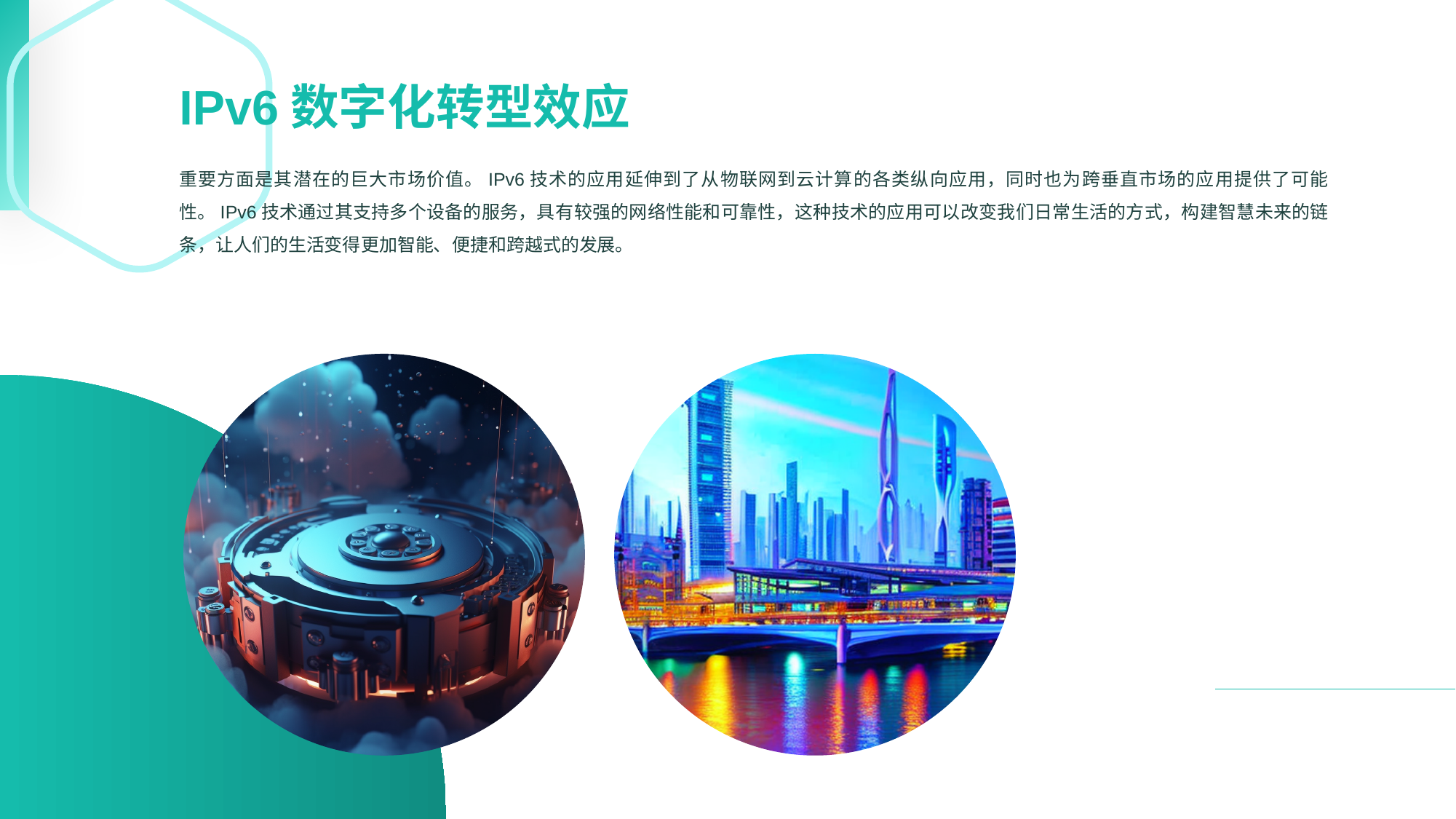

IPv6数字化转型效应
重要方面是其潜在的巨大市场价值。IPv6技术的应用延伸到了从物联网到云计算的各类纵向应用，同时也为跨垂直市场的应用提供了可能性。IPv6技术通过其支持多个设备的服务，具有较强的网络性能和可靠性，这种技术的应用可以改变我们日常生活的方式，构建智慧未来的链条，让人们的生活变得更加智能、便捷和跨越式的发展。